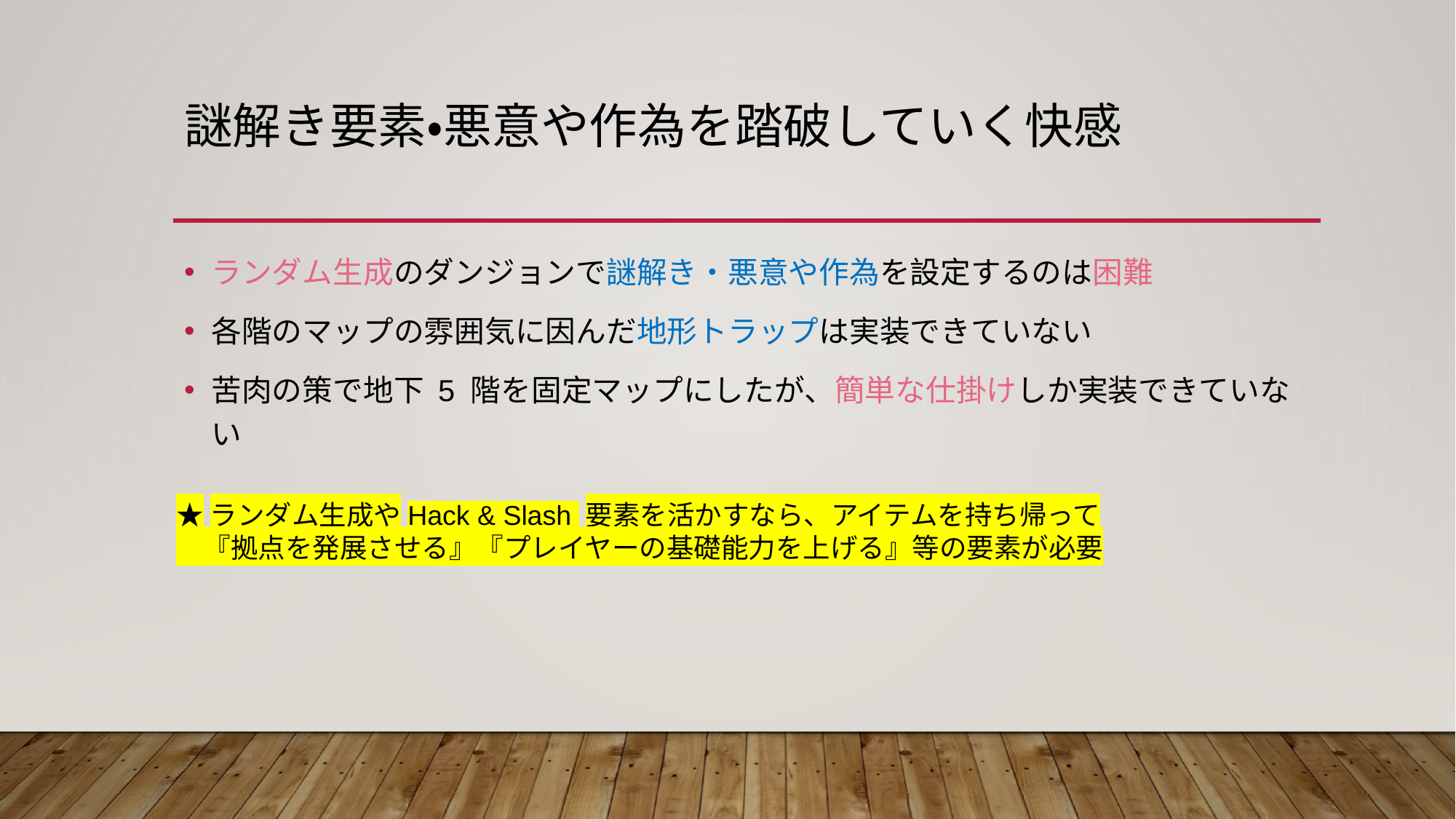

# 謎解き要素・悪意や作為を踏破していく快感
ランダム生成のダンジョンで謎解き・悪意や作為を設定するのは困難
各階のマップの雰囲気に因んだ地形トラップは実装できていない
苦肉の策で地下 5 階を固定マップにしたが、簡単な仕掛けしか実装できていない
★ランダム生成やHack & Slash 要素を活かすなら、アイテムを持ち帰って
　『拠点を発展させる』『プレイヤーの基礎能力を上げる』等の要素が必要